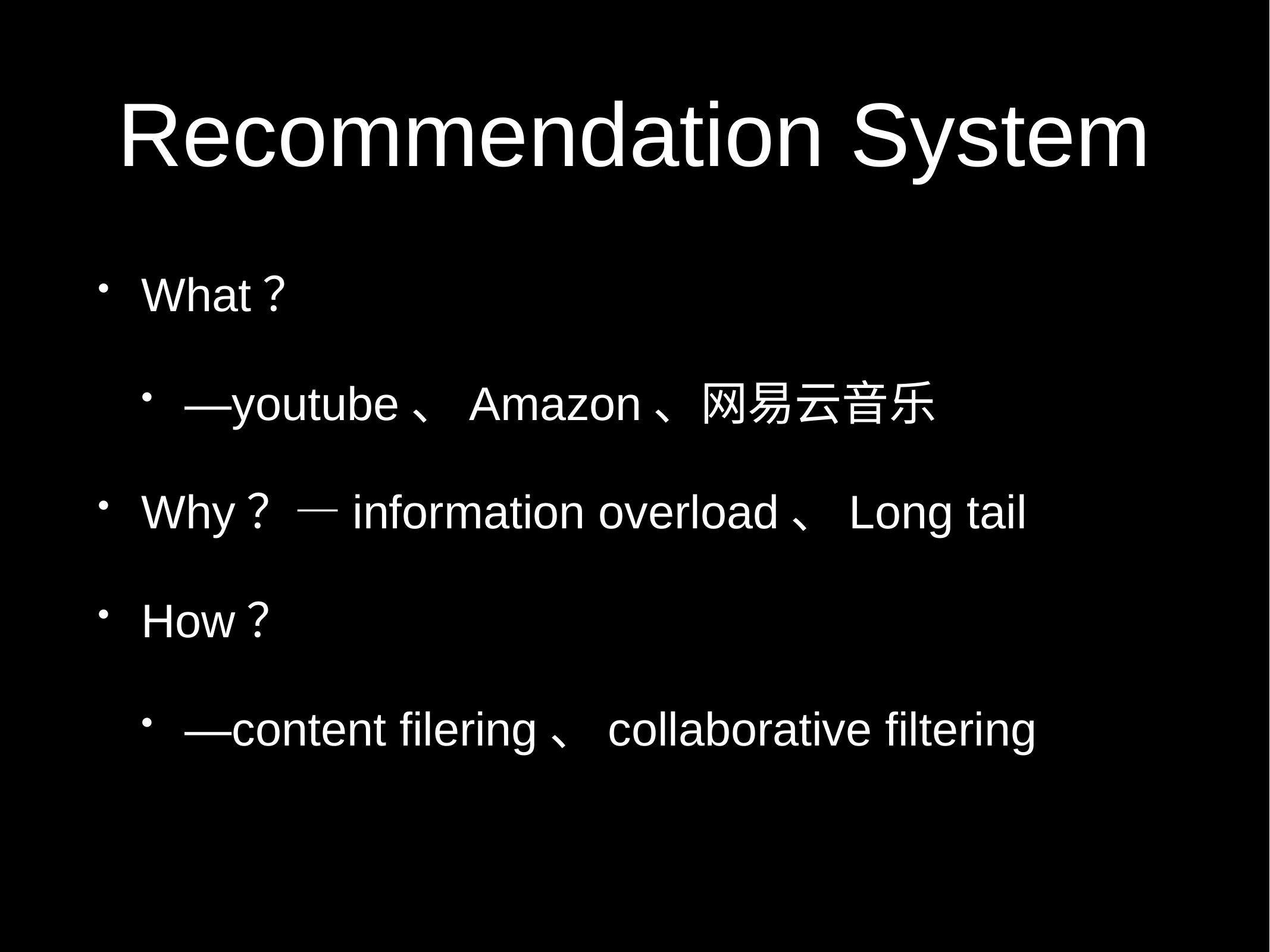

# Recommendation System
What？
—youtube、Amazon、网易云音乐
Why？—information overload、Long tail
How？
—content filering、collaborative filtering